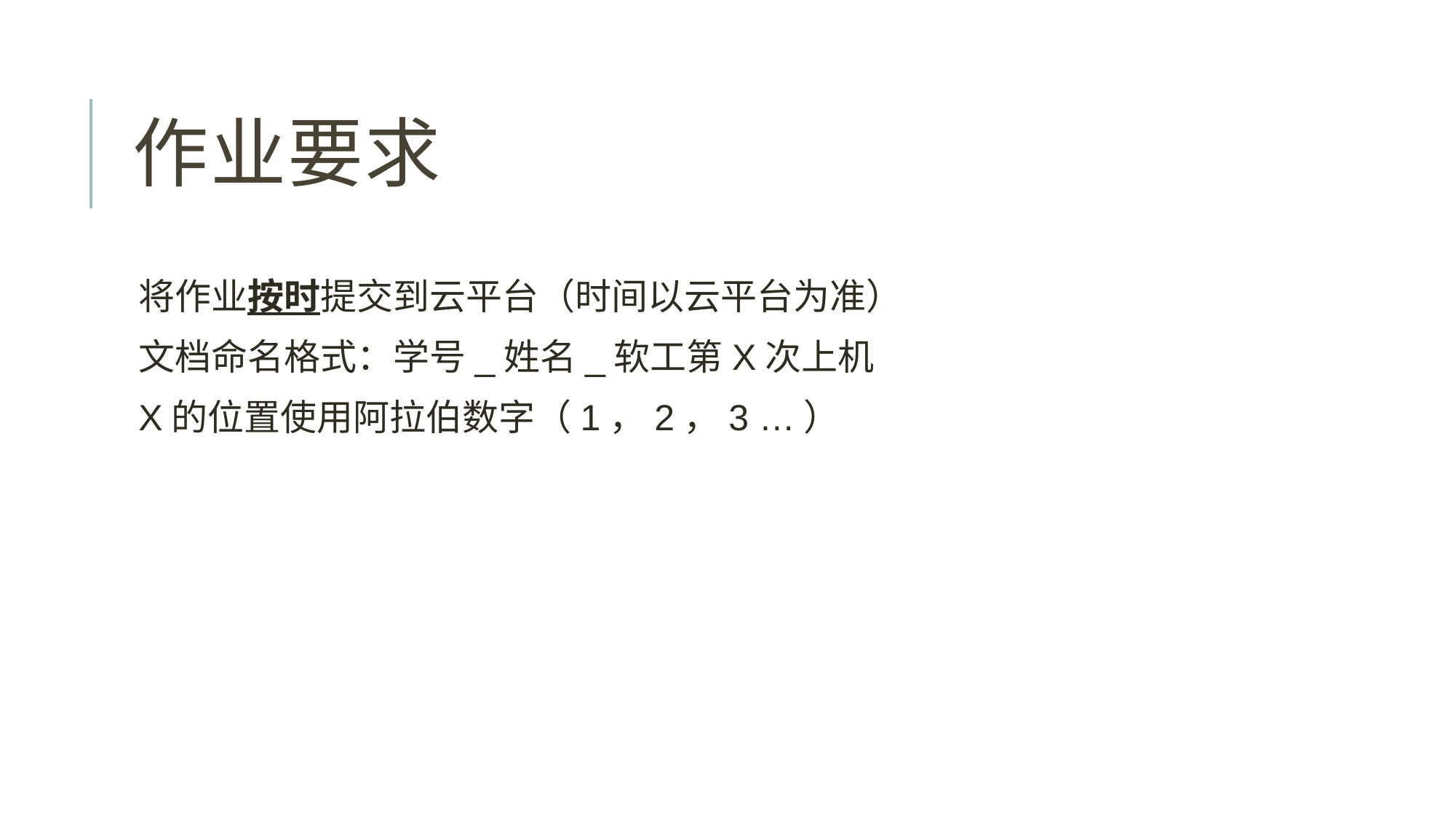

# 作业要求
将作业按时提交到云平台（时间以云平台为准）
文档命名格式：学号_姓名_软工第X次上机
X的位置使用阿拉伯数字（1，2，3 …）